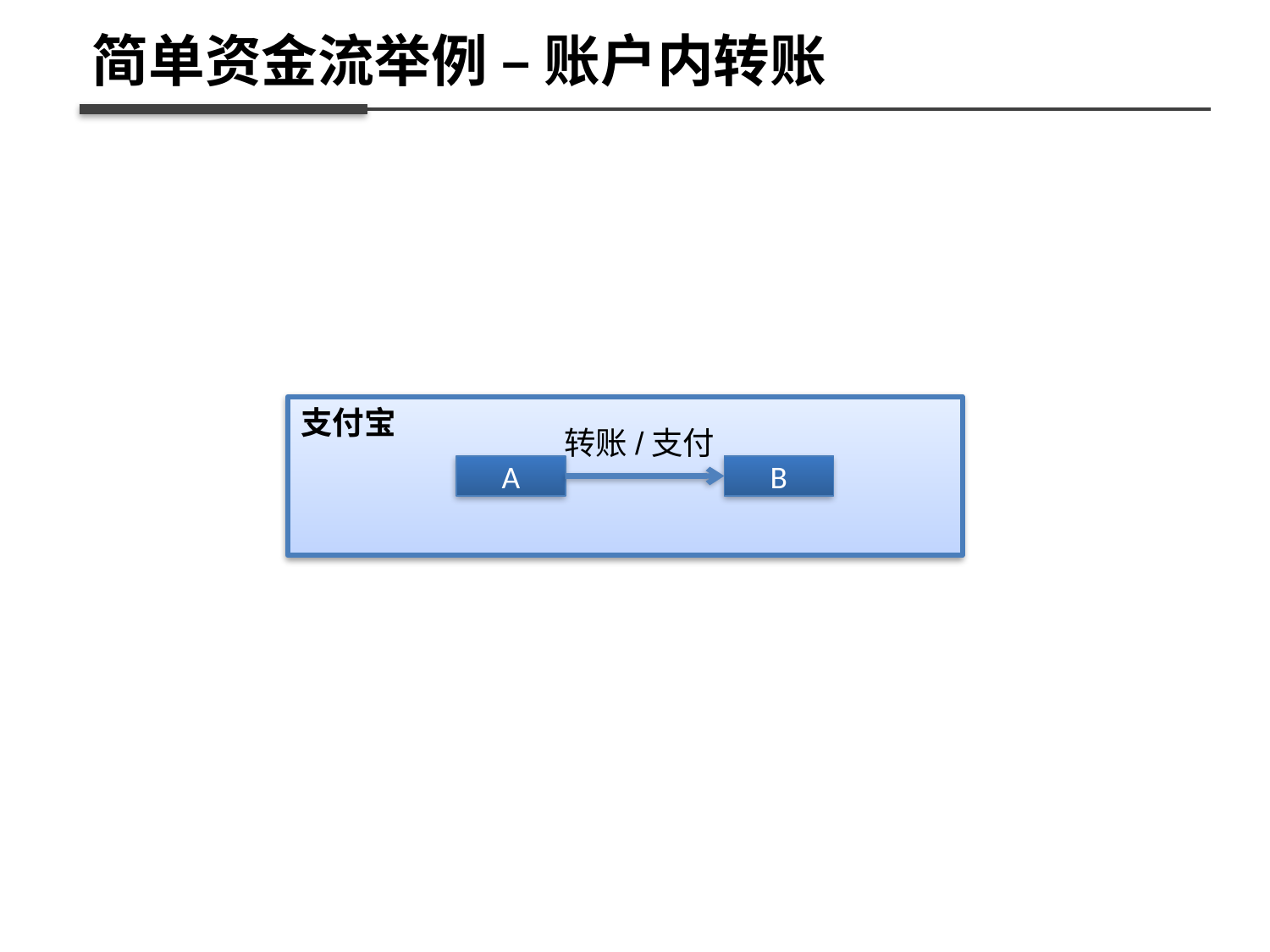

简单资金流举例 – 账户内转账

支付宝
转账/支付
A
B